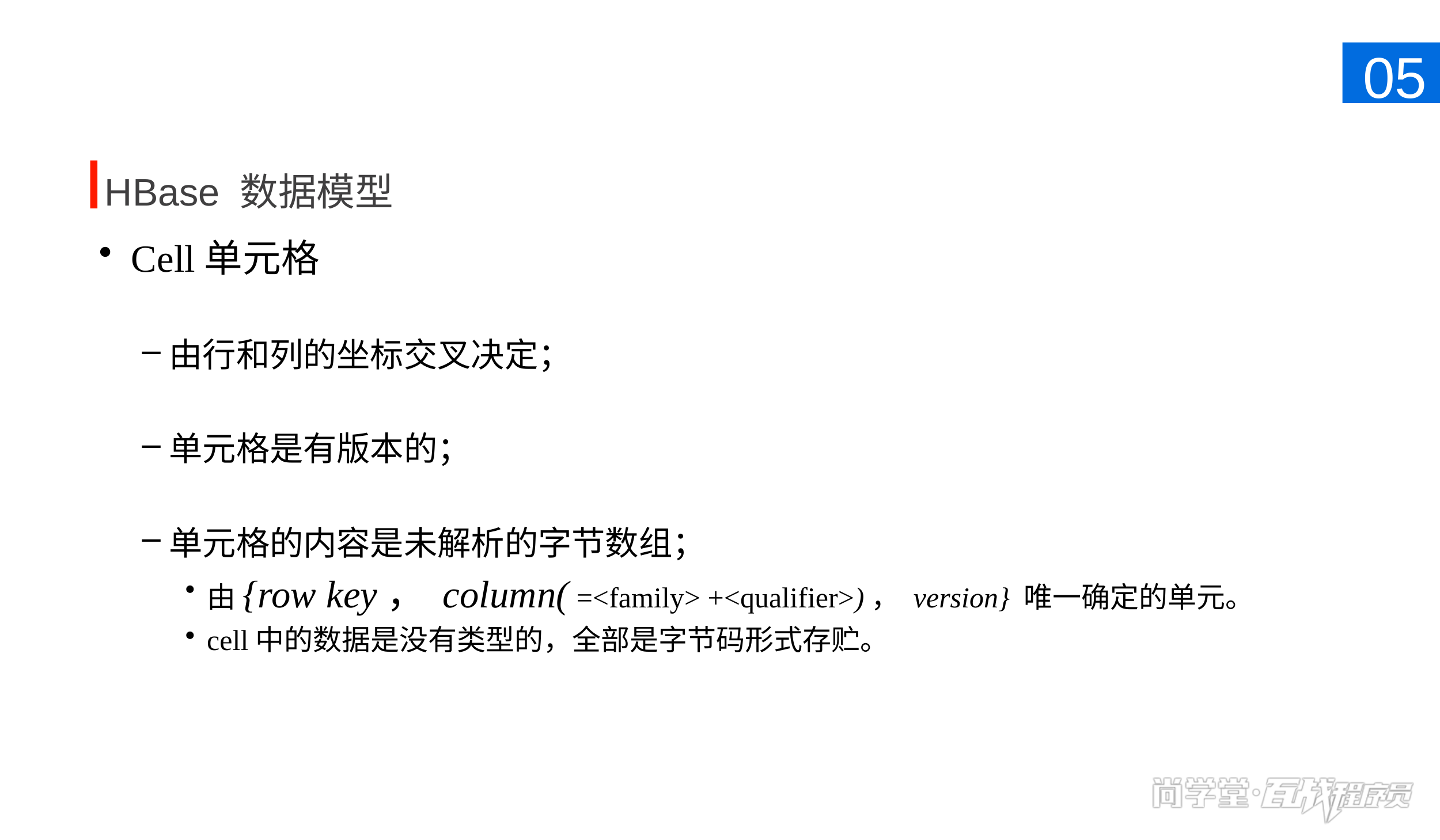

05

HBase 数据模型
Cell单元格

由行和列的坐标交叉决定；

单元格是有版本的；

单元格的内容是未解析的字节数组；
由{row key， column( =<family> +<qualifier>)， version} 唯一确定的单元。
cell中的数据是没有类型的，全部是字节码形式存贮。
当需要对比数据时使用当前样式，此处文字段为对右侧数据的结论或相关描述。可以根据内容调整这部分的蓝色背景高度，但不要改变蓝色部分的位置。图片也可替换，但请保证高度不变，与右侧的柱状图间距协调。